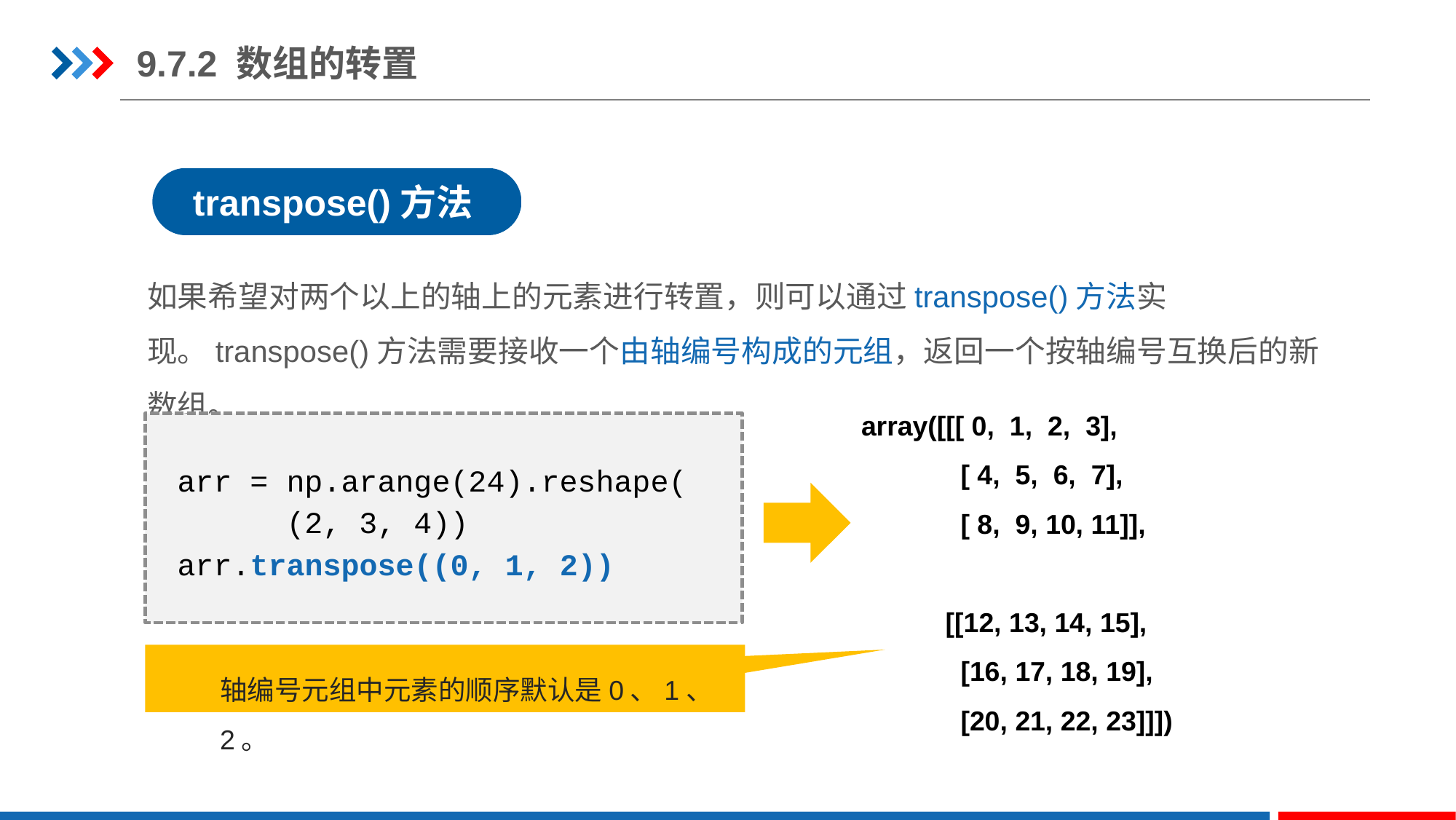

9.7.2 数组的转置
transpose()方法
如果希望对两个以上的轴上的元素进行转置，则可以通过transpose()方法实现。transpose()方法需要接收一个由轴编号构成的元组，返回一个按轴编号互换后的新数组。
array([[[ 0,  1,  2,  3],
             [ 4,  5,  6,  7],
             [ 8,  9, 10, 11]],

           [[12, 13, 14, 15],
             [16, 17, 18, 19],
             [20, 21, 22, 23]]])

arr = np.arange(24).reshape(
      (2, 3, 4))
arr.transpose((0, 1, 2))

轴编号元组中元素的顺序默认是0、1、2。